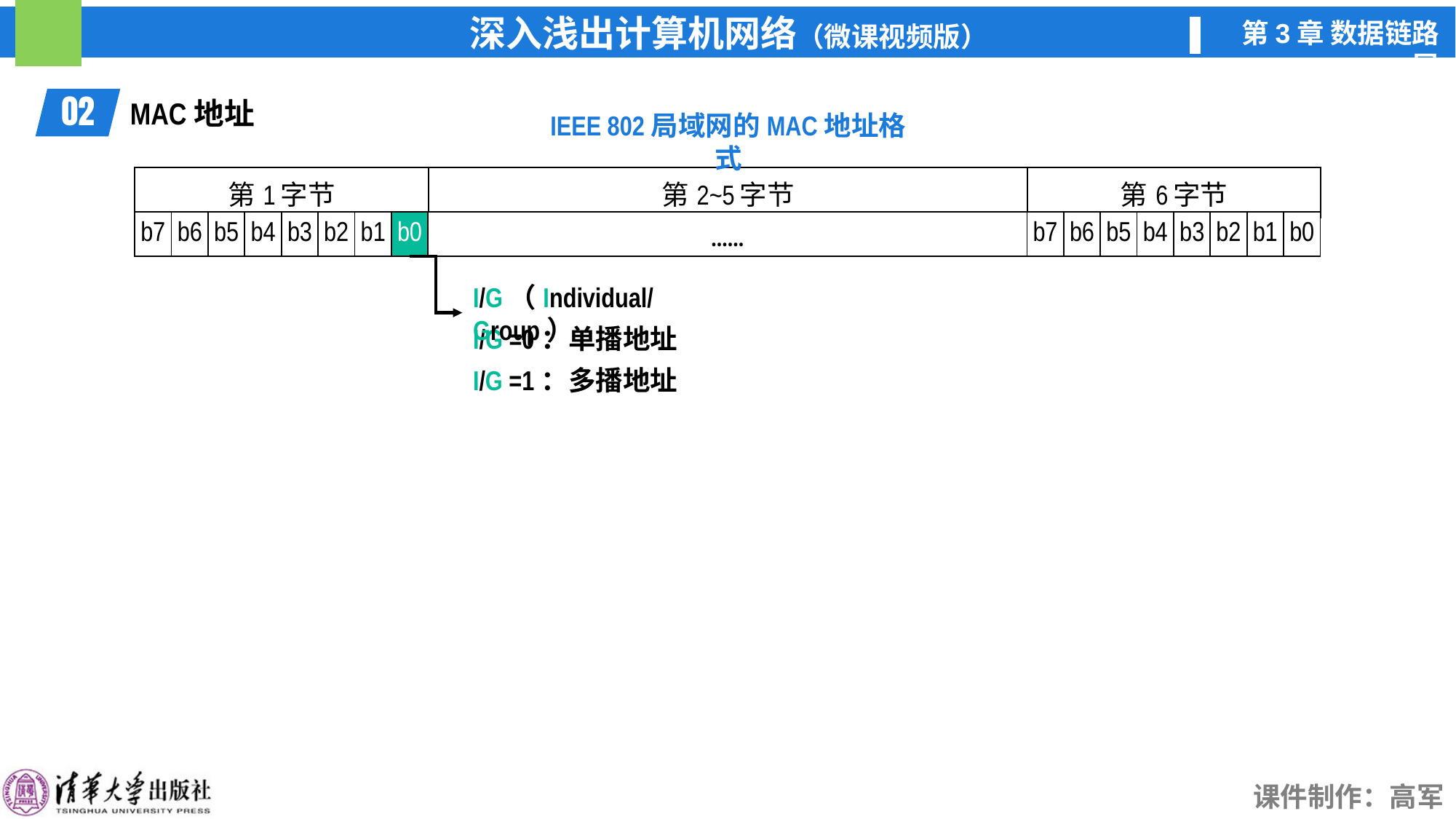

02
MAC地址
IEEE 802局域网的MAC地址格式
| 第1字节 | 第2~5字节 | 第6字节 |
| --- | --- | --- |
| b7 | b6 | b5 | b4 | b3 | b2 | b1 | b0 | …… | b7 | b6 | b5 | b4 | b3 | b2 | b1 | b0 |
| --- | --- | --- | --- | --- | --- | --- | --- | --- | --- | --- | --- | --- | --- | --- | --- | --- |
I/G（Individual/Group）
I/G =0：单播地址
I/G =1：多播地址